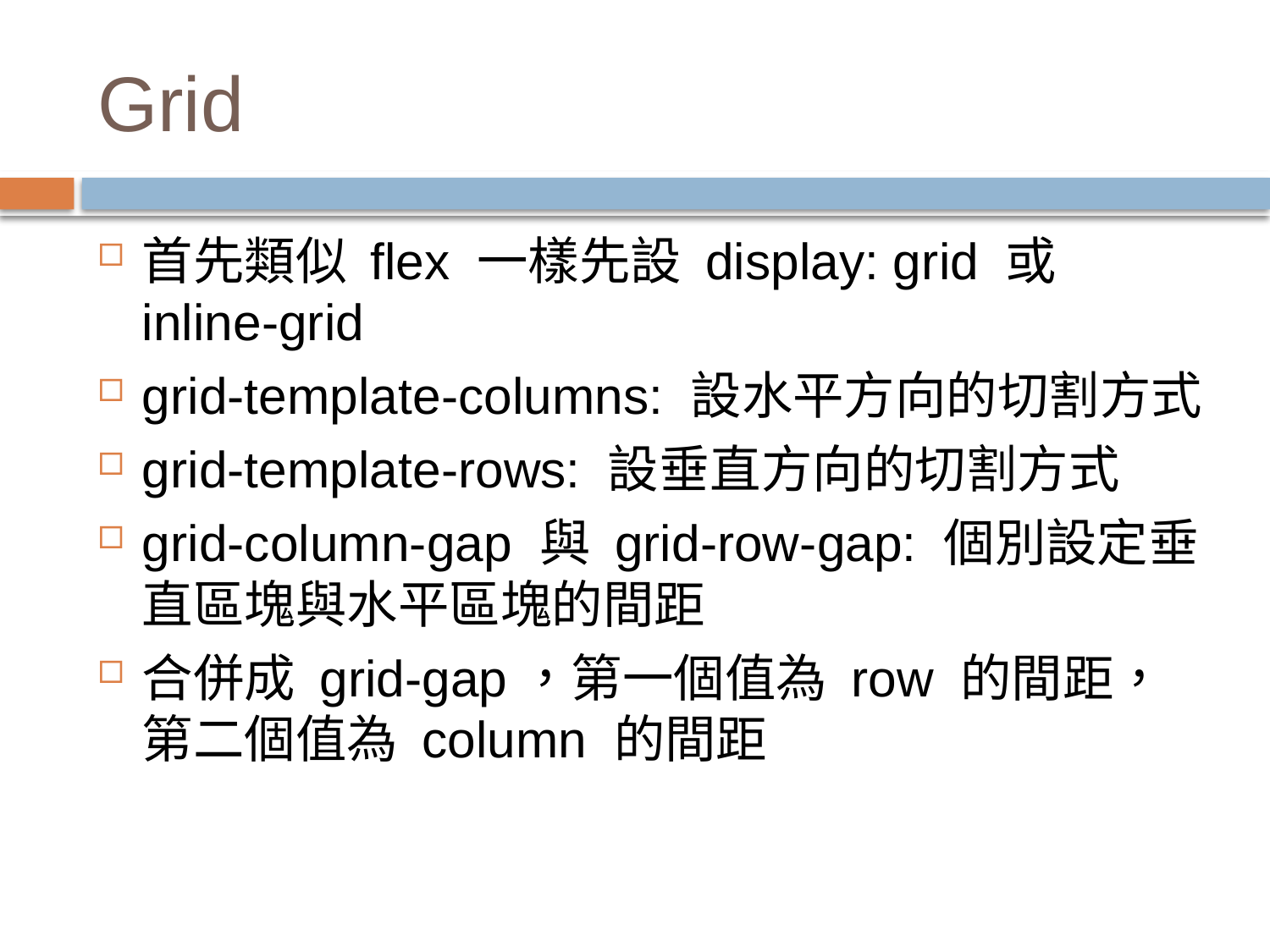

# Grid
首先類似 flex 一樣先設 display: grid 或 inline-grid
grid-template-columns: 設水平方向的切割方式
grid-template-rows: 設垂直方向的切割方式
grid-column-gap 與 grid-row-gap: 個別設定垂直區塊與水平區塊的間距
合併成 grid-gap，第一個值為 row 的間距，第二個值為 column 的間距